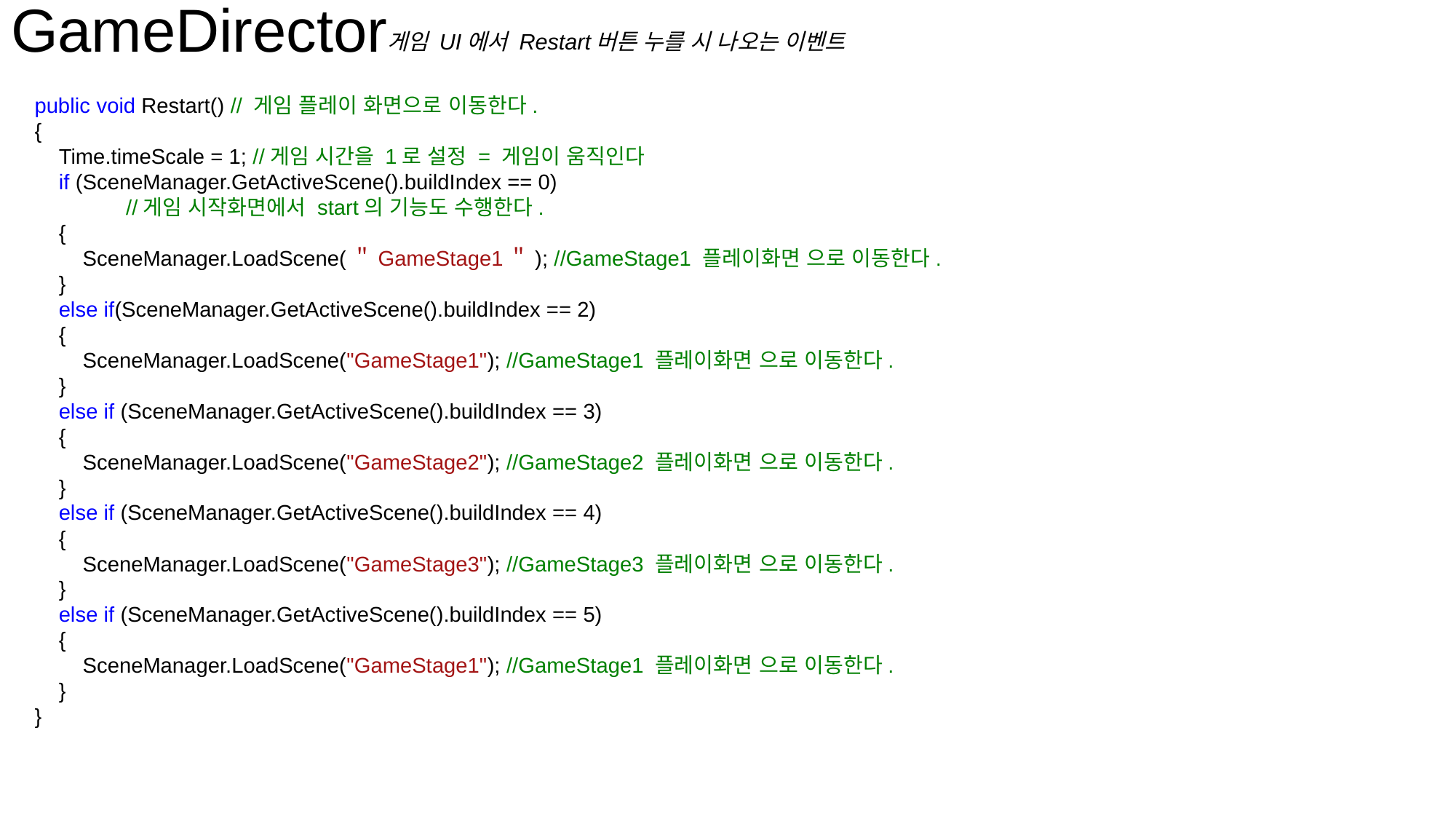

GameDirector
게임 UI에서 Restart버튼 누를 시 나오는 이벤트
    public void Restart() // 게임 플레이 화면으로 이동한다.
    {
        Time.timeScale = 1; //게임 시간을 1로 설정 = 게임이 움직인다
        if (SceneManager.GetActiveScene().buildIndex == 0)
	 //게임 시작화면에서 start의 기능도 수행한다.
        {
            SceneManager.LoadScene(＂GameStage1＂); //GameStage1 플레이화면 으로 이동한다.
        }
        else if(SceneManager.GetActiveScene().buildIndex == 2)
        {
            SceneManager.LoadScene("GameStage1"); //GameStage1 플레이화면 으로 이동한다.
        }
        else if (SceneManager.GetActiveScene().buildIndex == 3)
        {
            SceneManager.LoadScene("GameStage2"); //GameStage2 플레이화면 으로 이동한다.
        }
        else if (SceneManager.GetActiveScene().buildIndex == 4)
        {
            SceneManager.LoadScene("GameStage3"); //GameStage3 플레이화면 으로 이동한다.
        }
        else if (SceneManager.GetActiveScene().buildIndex == 5)
        {
            SceneManager.LoadScene("GameStage1"); //GameStage1 플레이화면 으로 이동한다.
        }
    }